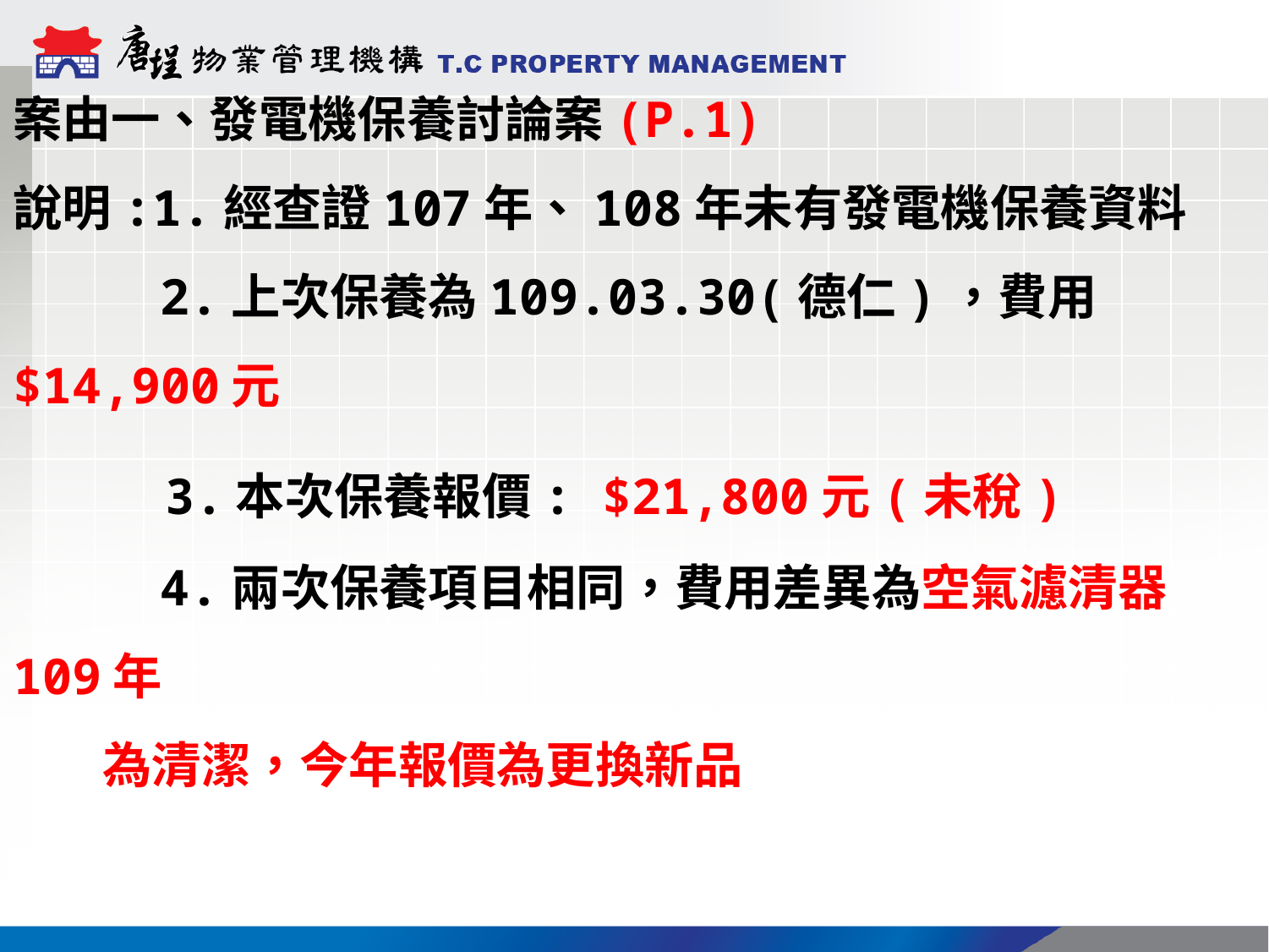

案由一、發電機保養討論案(P.1)
說明:1.經查證107年、108年未有發電機保養資料
     2.上次保養為109.03.30(德仁)，費用$14,900元
    3.本次保養報價: $21,800元(未稅)
     4.兩次保養項目相同，費用差異為空氣濾清器109年
       為清潔，今年報價為更換新品